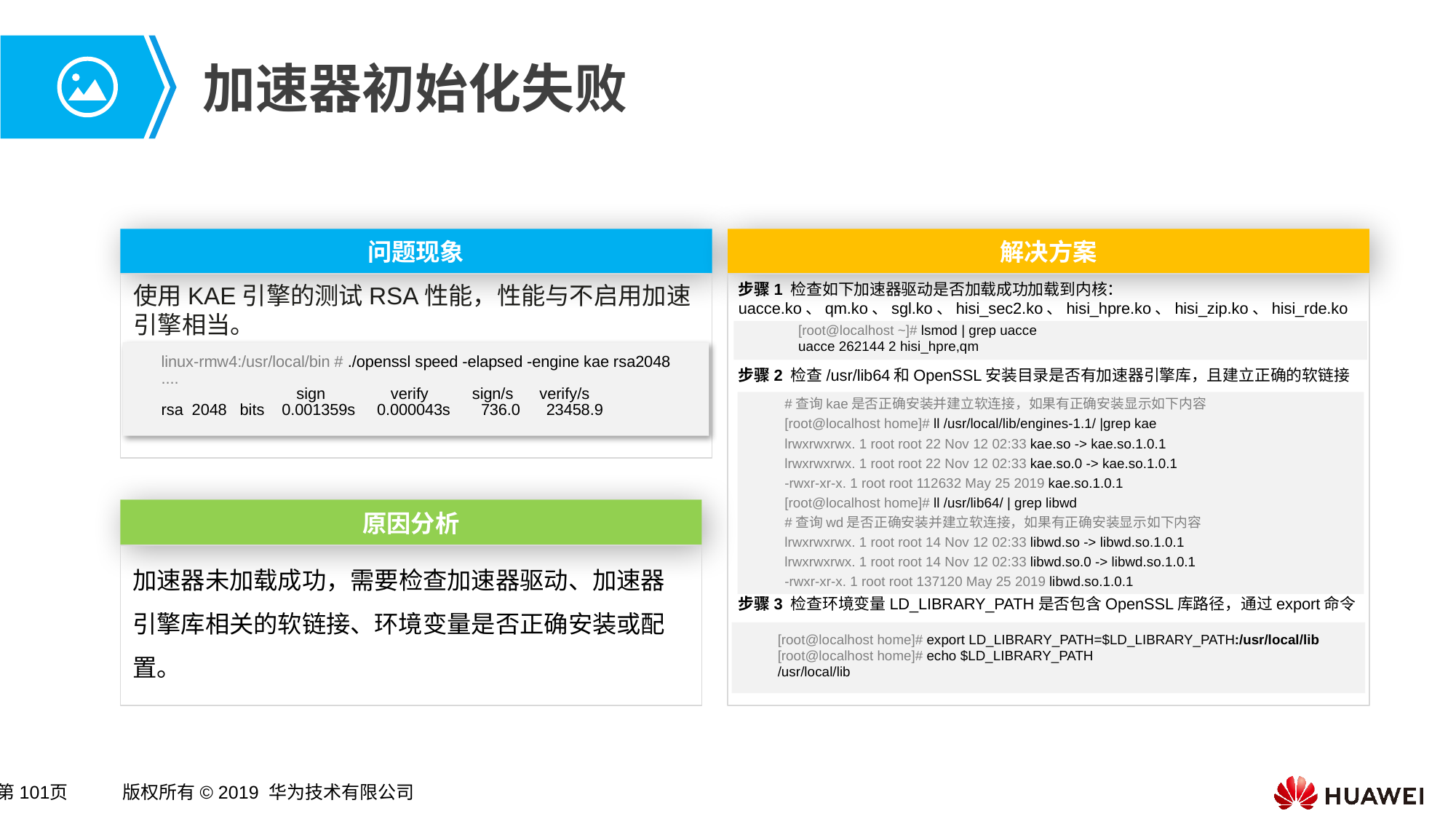

# 加速器初始化失败
问题现象

使用KAE引擎的测试RSA性能，性能与不启用加速引擎相当。
linux-rmw4:/usr/local/bin # ./openssl speed -elapsed -engine kae rsa2048
....
                               sign               verify          sign/s      verify/s
rsa  2048   bits    0.001359s     0.000043s       736.0      23458.9
解决方案
步骤1 检查如下加速器驱动是否加载成功加载到内核：uacce.ko、qm.ko、sgl.ko、hisi_sec2.ko、hisi_hpre.ko、hisi_zip.ko、hisi_rde.ko

步骤2 检查/usr/lib64和OpenSSL安装目录是否有加速器引擎库，且建立正确的软链接

步骤3 检查环境变量LD_LIBRARY_PATH是否包含OpenSSL库路径，通过export命令增加。

[root@localhost ~]# lsmod | grep uacce                                                                 ….
uacce 262144 2 hisi_hpre,qm
#查询kae是否正确安装并建立软连接，如果有正确安装显示如下内容                             ….
[root@localhost home]# ll /usr/local/lib/engines-1.1/ |grep kae
lrwxrwxrwx. 1 root root 22 Nov 12 02:33 kae.so -> kae.so.1.0.1
lrwxrwxrwx. 1 root root 22 Nov 12 02:33 kae.so.0 -> kae.so.1.0.1
-rwxr-xr-x. 1 root root 112632 May 25 2019 kae.so.1.0.1
[root@localhost home]# ll /usr/lib64/ | grep libwd
#查询wd是否正确安装并建立软连接，如果有正确安装显示如下内容
lrwxrwxrwx. 1 root root 14 Nov 12 02:33 libwd.so -> libwd.so.1.0.1
lrwxrwxrwx. 1 root root 14 Nov 12 02:33 libwd.so.0 -> libwd.so.1.0.1
-rwxr-xr-x. 1 root root 137120 May 25 2019 libwd.so.1.0.1
[root@localhost home]# export LD_LIBRARY_PATH=$LD_LIBRARY_PATH:/usr/local/lib
[root@localhost home]# echo $LD_LIBRARY_PATH
/usr/local/lib
原因分析

加速器未加载成功，需要检查加速器驱动、加速器引擎库相关的软链接、环境变量是否正确安装或配置。